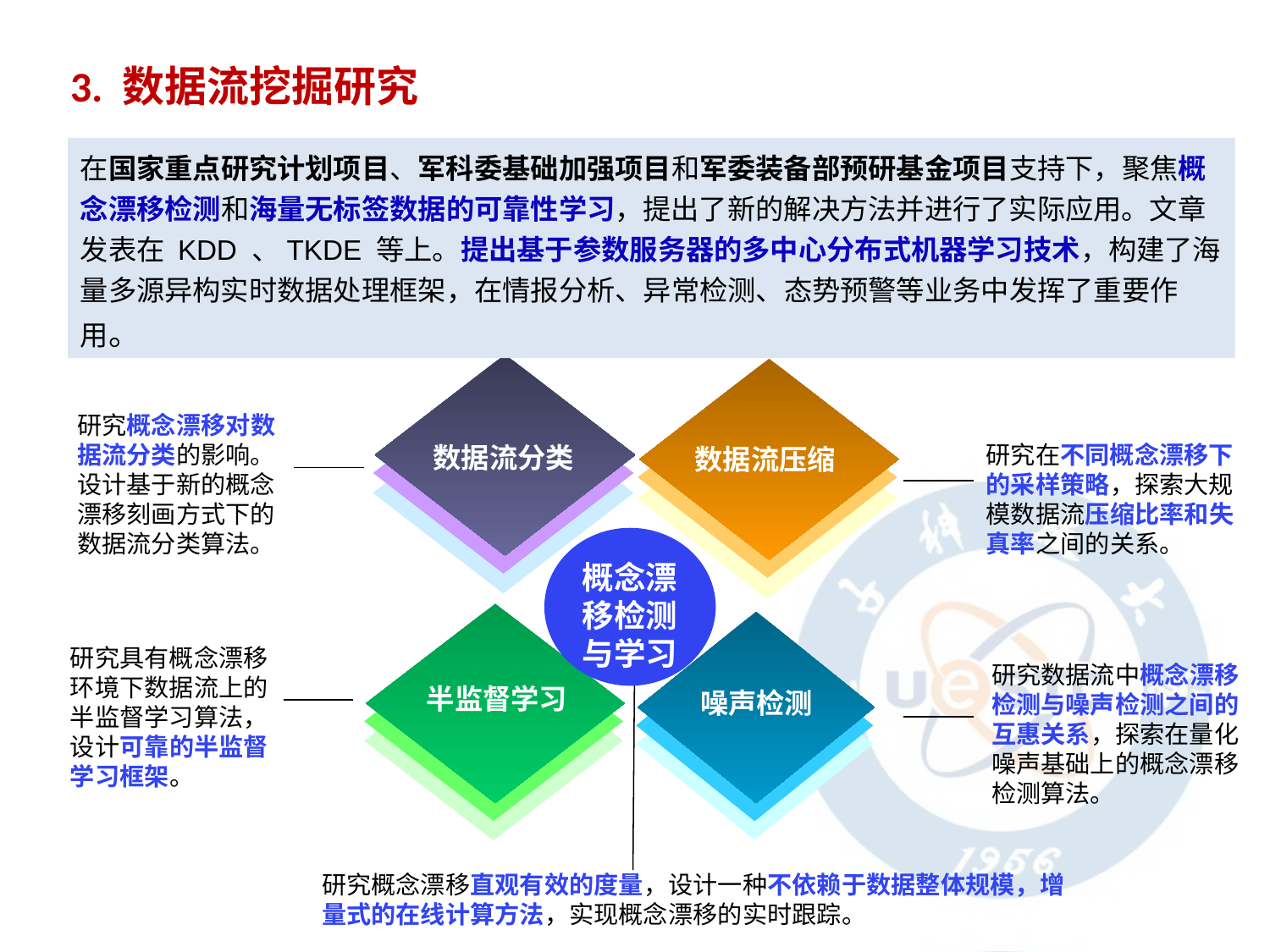

3. 数据流挖掘研究
在国家重点研究计划项目、军科委基础加强项目和军委装备部预研基金项目支持下，聚焦概念漂移检测和海量无标签数据的可靠性学习，提出了新的解决方法并进行了实际应用。文章发表在 KDD 、TKDE 等上。提出基于参数服务器的多中心分布式机器学习技术，构建了海量多源异构实时数据处理框架，在情报分析、异常检测、态势预警等业务中发挥了重要作用。

研究概念漂移对数据流分类的影响。设计基于新的概念漂移刻画方式下的数据流分类算法。
数据流分类
研究在不同概念漂移下的采样策略，探索大规模数据流压缩比率和失真率之间的关系。
数据流压缩
概念漂移检测与学习

研究具有概念漂移环境下数据流上的半监督学习算法，设计可靠的半监督学习框架。
研究数据流中概念漂移检测与噪声检测之间的互惠关系，探索在量化噪声基础上的概念漂移检测算法。
半监督学习
噪声检测
研究概念漂移直观有效的度量，设计一种不依赖于数据整体规模，增量式的在线计算方法，实现概念漂移的实时跟踪。